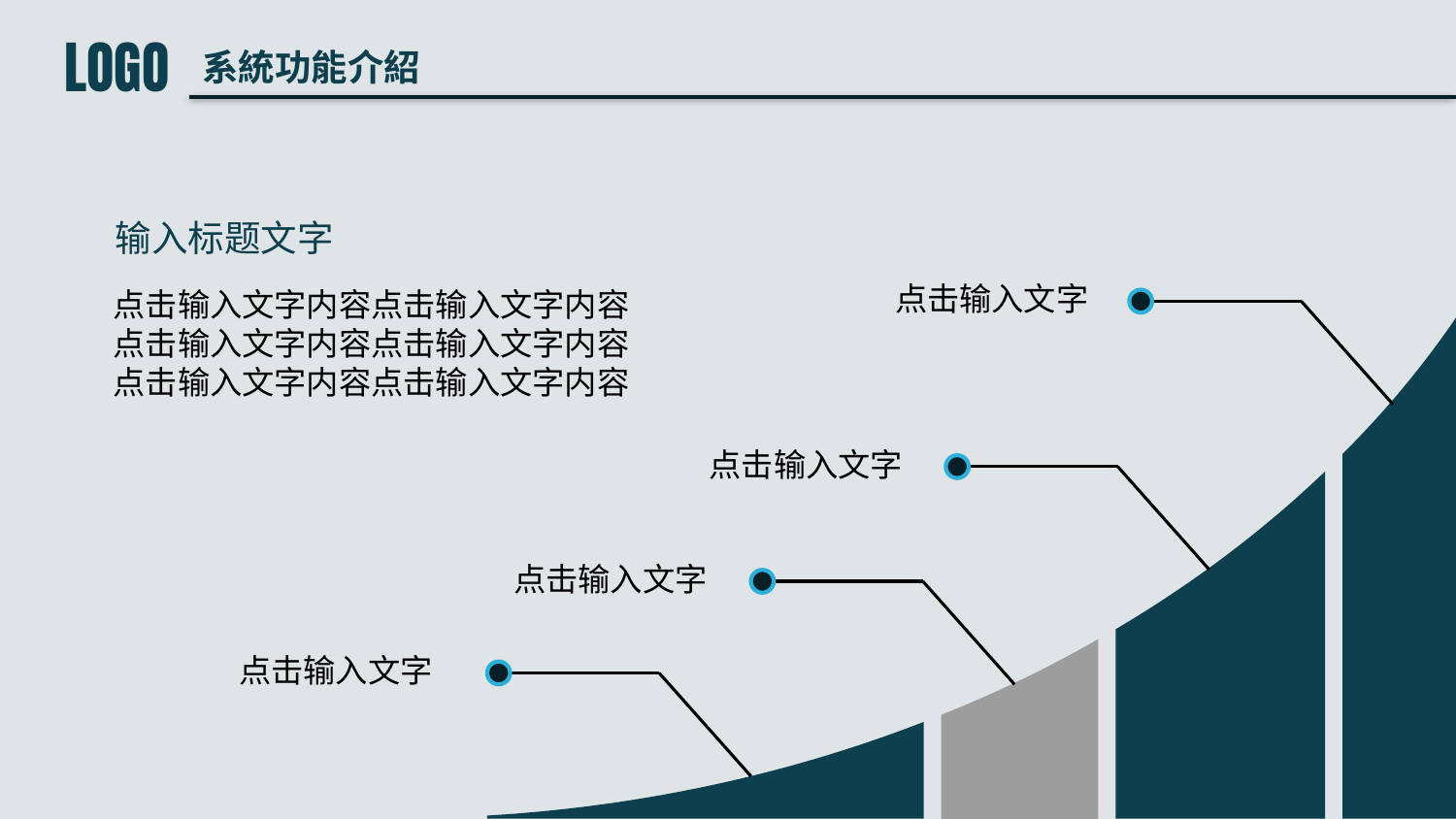

输入标题文字
点击输入文字

点击输入文字内容点击输入文字内容
点击输入文字内容点击输入文字内容
点击输入文字内容点击输入文字内容

点击输入文字

点击输入文字

点击输入文字